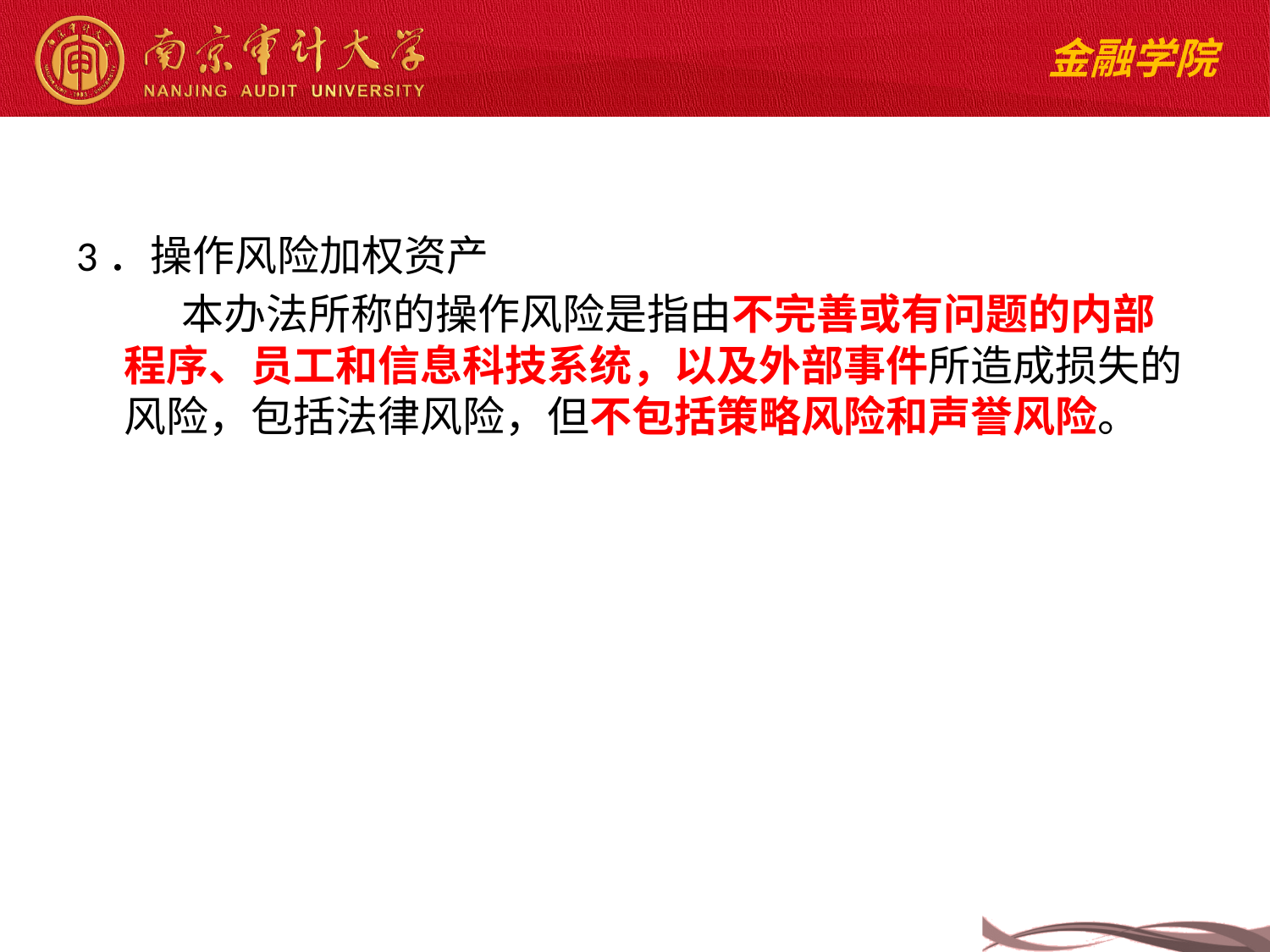

3．操作风险加权资产
          本办法所称的操作风险是指由不完善或有问题的内部程序、员工和信息科技系统，以及外部事件所造成损失的风险，包括法律风险，但不包括策略风险和声誉风险。